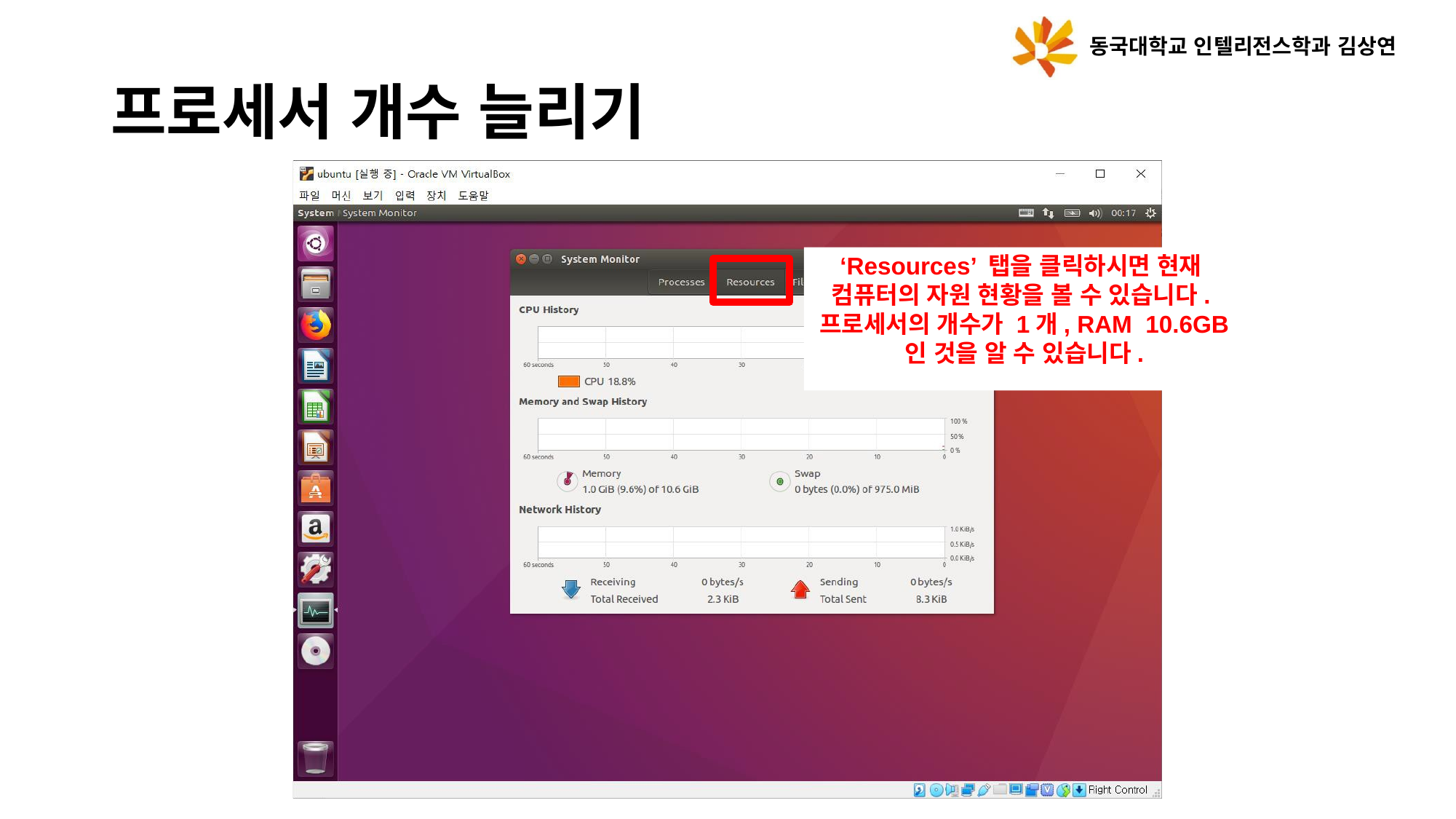

동국대학교 인텔리전스학과 김상연
# 프로세서 개수 늘리기

‘Resources’ 탭을 클릭하시면 현재  컴퓨터의 자원 현황을 볼 수 있습니다.  프로세서의 개수가 1개, RAM  10.6GB 인 것을 알 수 있습니다.